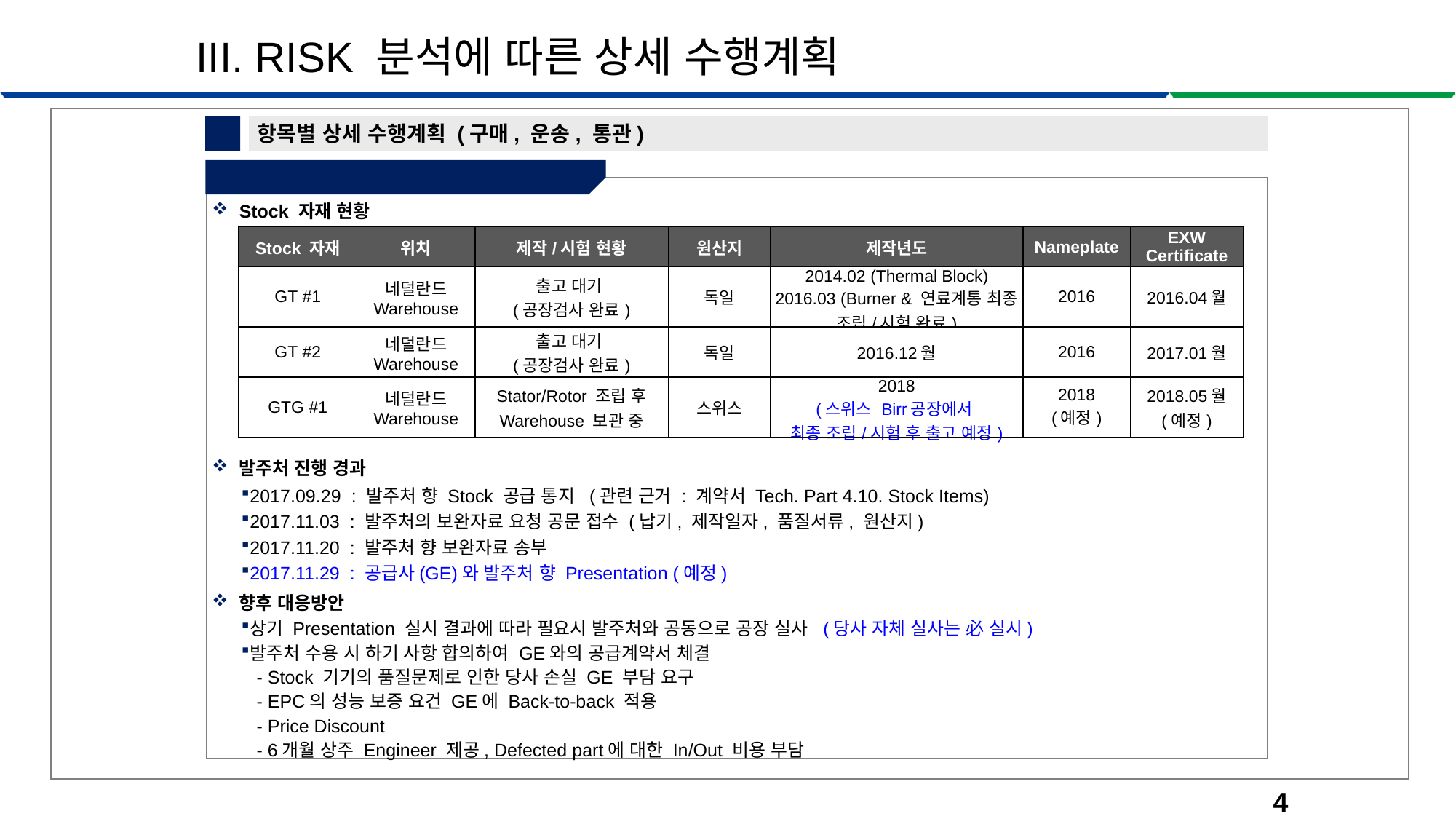

III. RISK 분석에 따른 상세 수행계획
4
항목별 상세 수행계획 (구매, 운송, 통관)
⑦ GT/GTG Stock 자재 공급

Stock 자재 현황
| Stock 자재 | 위치 | 제작/시험 현황 | 원산지 | 제작년도 | Nameplate | EXW Certificate |
| --- | --- | --- | --- | --- | --- | --- |
| GT #1 | 네덜란드 Warehouse | 출고 대기 (공장검사 완료) | 독일 | 2014.02 (Thermal Block) 2016.03 (Burner & 연료계통 최종 조립/시험 완료) | 2016 | 2016.04월 |
| GT #2 | 네덜란드 Warehouse | 출고 대기 (공장검사 완료) | 독일 | 2016.12월 | 2016 | 2017.01월 |
| GTG #1 | 네덜란드 Warehouse | Stator/Rotor 조립 후 Warehouse 보관 중 | 스위스 | 2018 (스위스 Birr공장에서 최종 조립/시험 후 출고 예정) | 2018 (예정) | 2018.05월 (예정) |
발주처 진행 경과
2017.09.29  : 발주처 향 Stock 공급 통지  (관련 근거 : 계약서 Tech. Part 4.10. Stock Items)
2017.11.03  : 발주처의 보완자료 요청 공문 접수 (납기, 제작일자, 품질서류, 원산지)
2017.11.20  : 발주처 향 보완자료 송부
2017.11.29  : 공급사(GE)와 발주처 향 Presentation (예정)
향후 대응방안
상기 Presentation 실시 결과에 따라 필요시 발주처와 공동으로 공장 실사  (당사 자체 실사는 必 실시)
발주처 수용 시 하기 사항 합의하여 GE와의 공급계약서 체결
   - Stock 기기의 품질문제로 인한 당사 손실 GE 부담 요구
   - EPC의 성능 보증 요건 GE에 Back-to-back 적용
   - Price Discount
   - 6개월 상주 Engineer 제공, Defected part에 대한 In/Out 비용 부담
48